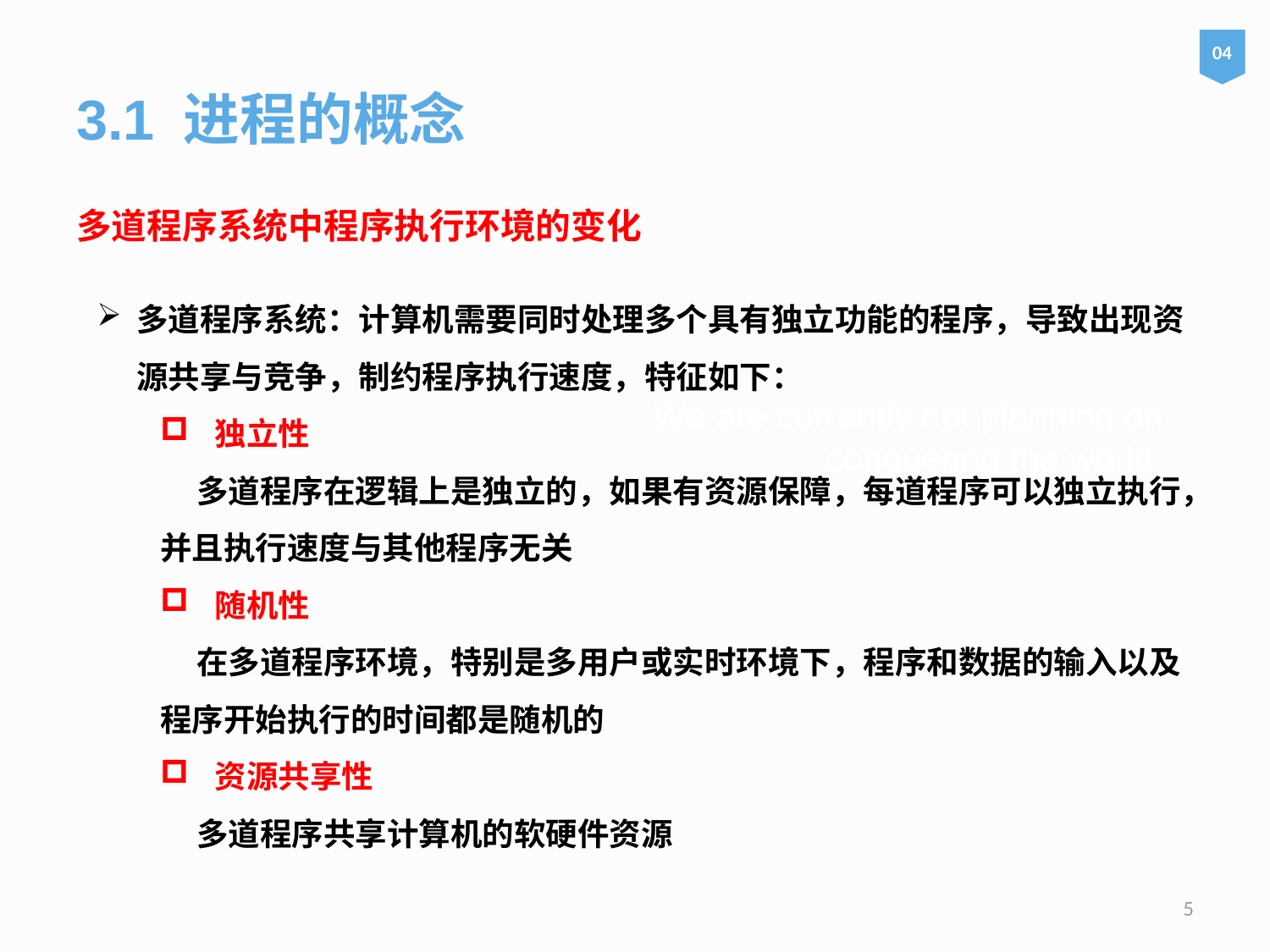

04
3.1 进程的概念
多道程序系统中程序执行环境的变化
多道程序系统：计算机需要同时处理多个具有独立功能的程序，导致出现资源共享与竞争，制约程序执行速度，特征如下：
 独立性
    多道程序在逻辑上是独立的，如果有资源保障，每道程序可以独立执行，并且执行速度与其他程序无关
 随机性
    在多道程序环境，特别是多用户或实时环境下，程序和数据的输入以及程序开始执行的时间都是随机的
 资源共享性
    多道程序共享计算机的软硬件资源
# We are currently not planning on conquering the world. – Sergey Brin
5